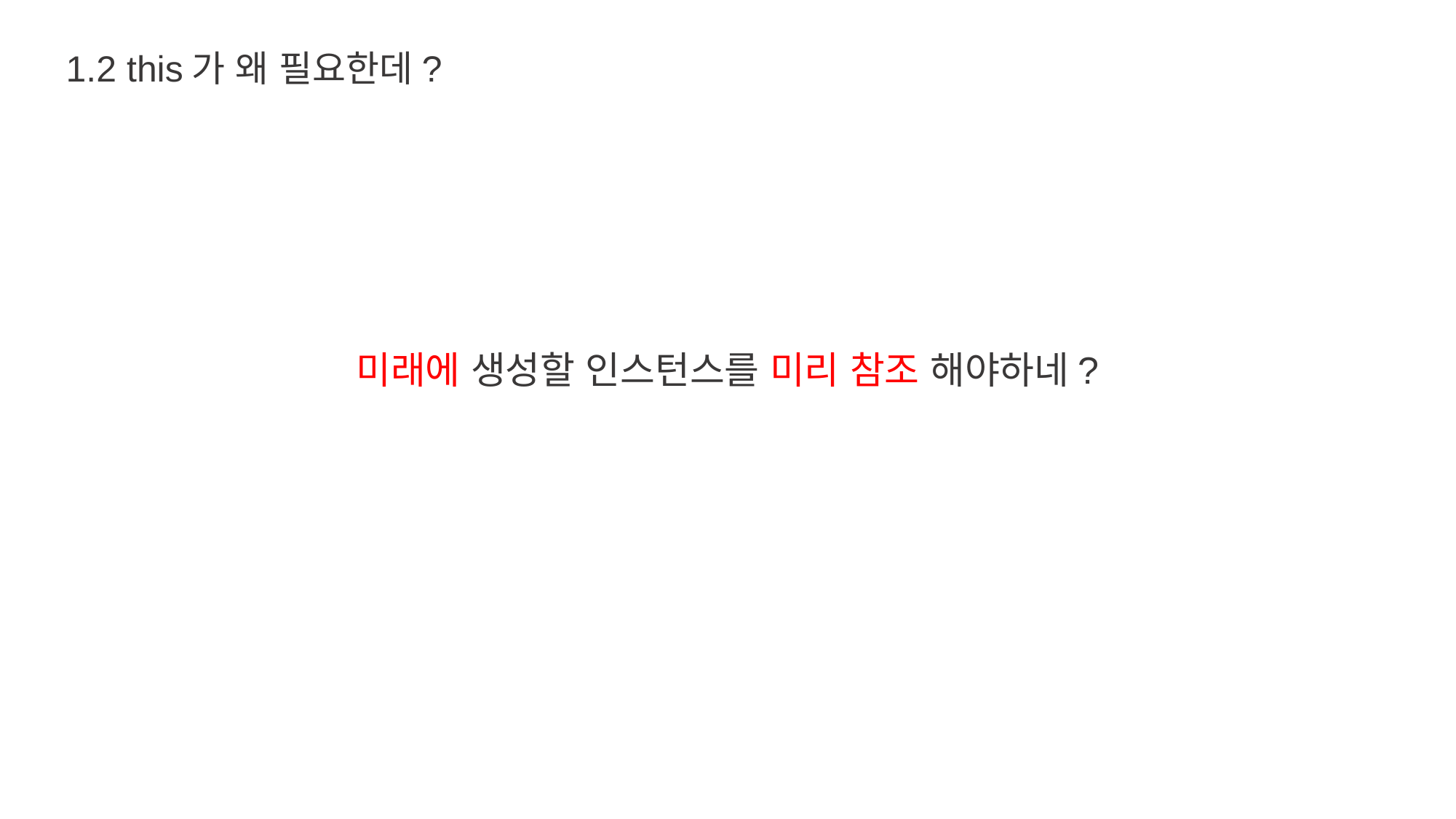

1.2 this가 왜 필요한데?
미래에 생성할 인스턴스를 미리 참조 해야하네?